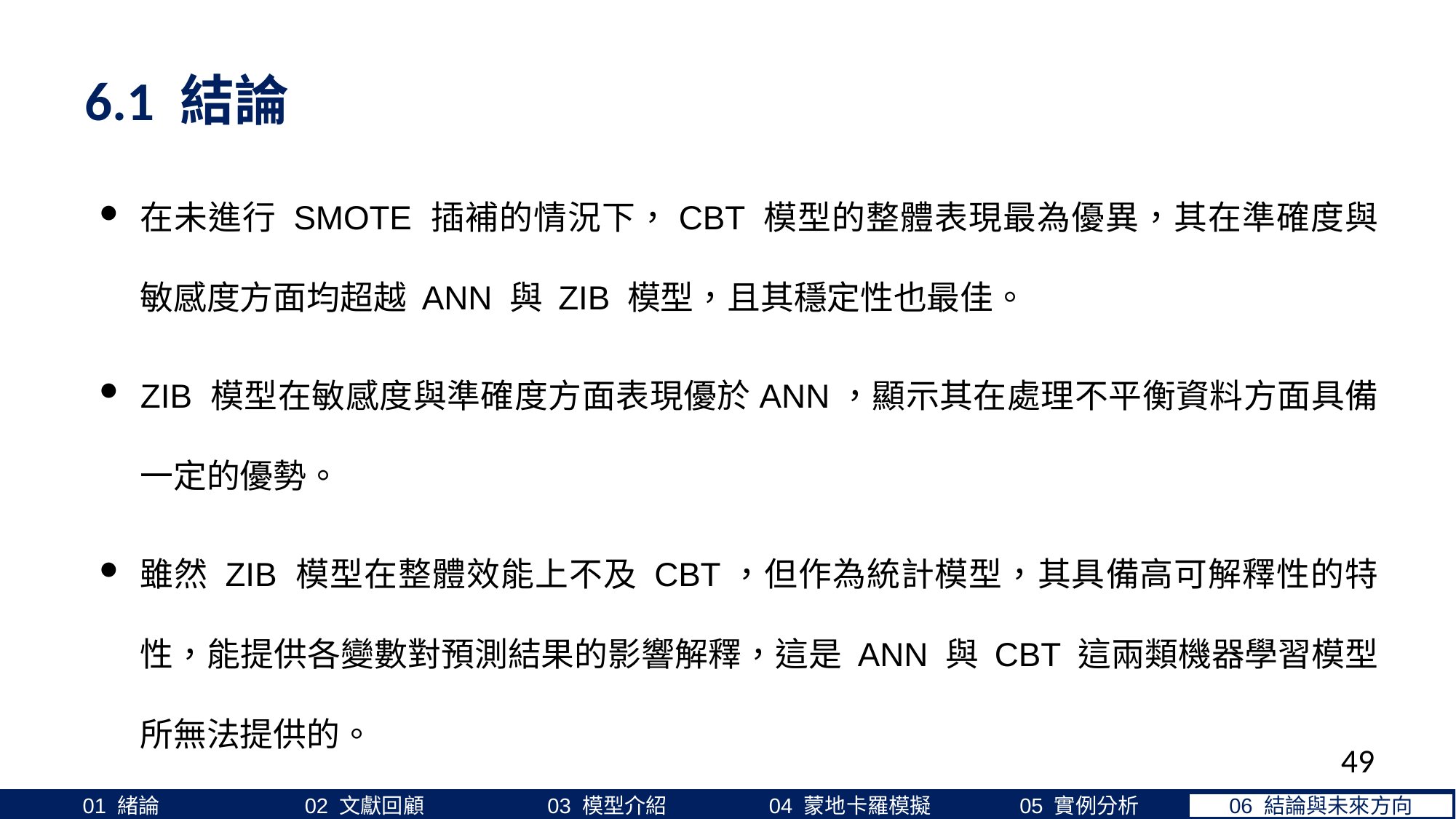

6.1 結論

在未進行 SMOTE 插補的情況下，CBT 模型的整體表現最為優異，其在準確度與敏感度方面均超越 ANN 與 ZIB 模型，且其穩定性也最佳。
ZIB 模型在敏感度與準確度方面表現優於ANN，顯示其在處理不平衡資料方面具備一定的優勢。
雖然 ZIB 模型在整體效能上不及 CBT，但作為統計模型，其具備高可解釋性的特性，能提供各變數對預測結果的影響解釋，這是 ANN 與 CBT 這兩類機器學習模型所無法提供的。